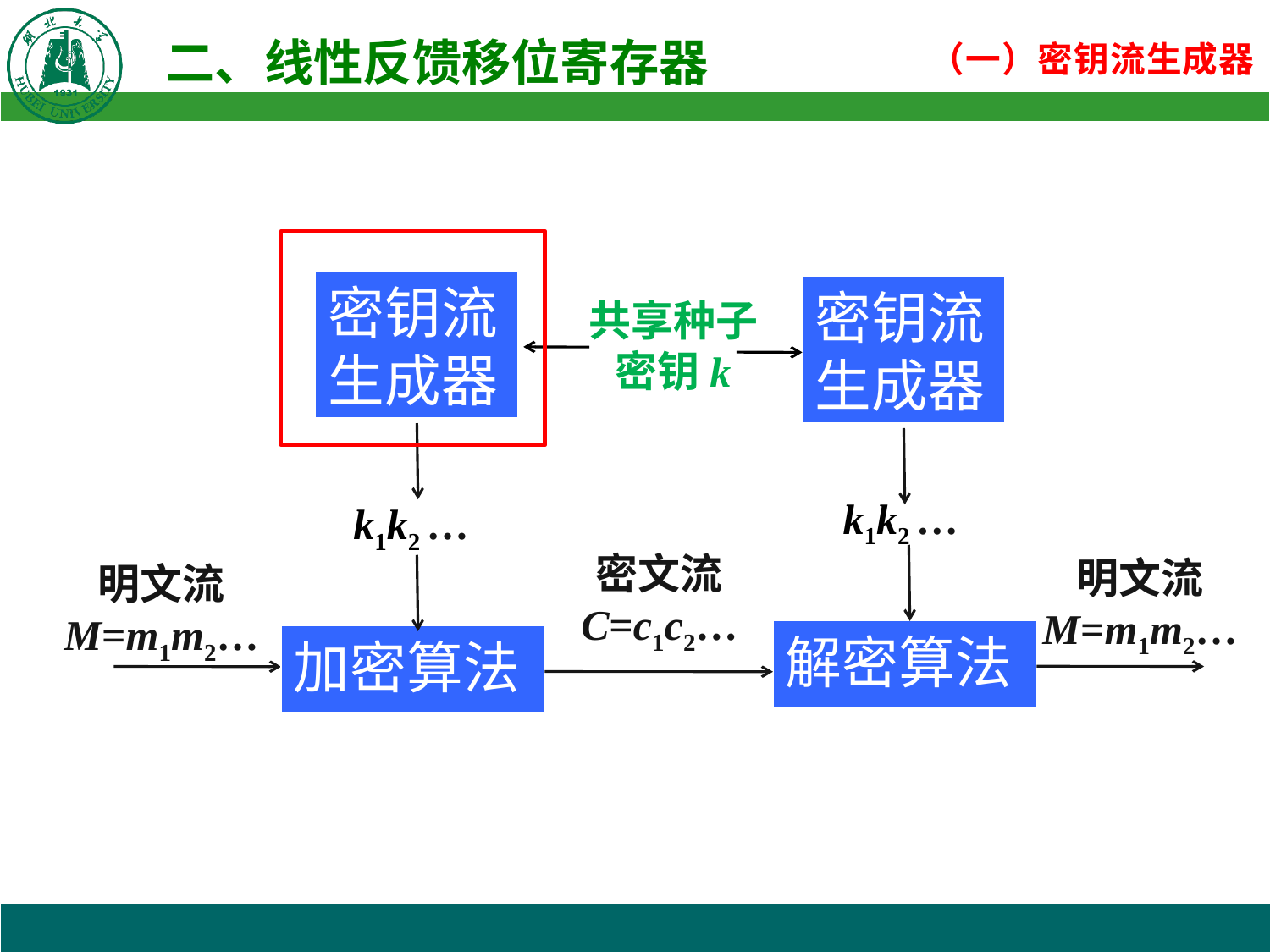

密钥流
生成器
密钥流
生成器
共享种子密钥k
k1k2 …
k1k2 …
密文流
C=c1c2…
明文流
M=m1m2…
明文流
M=m1m2…
解密算法
加密算法